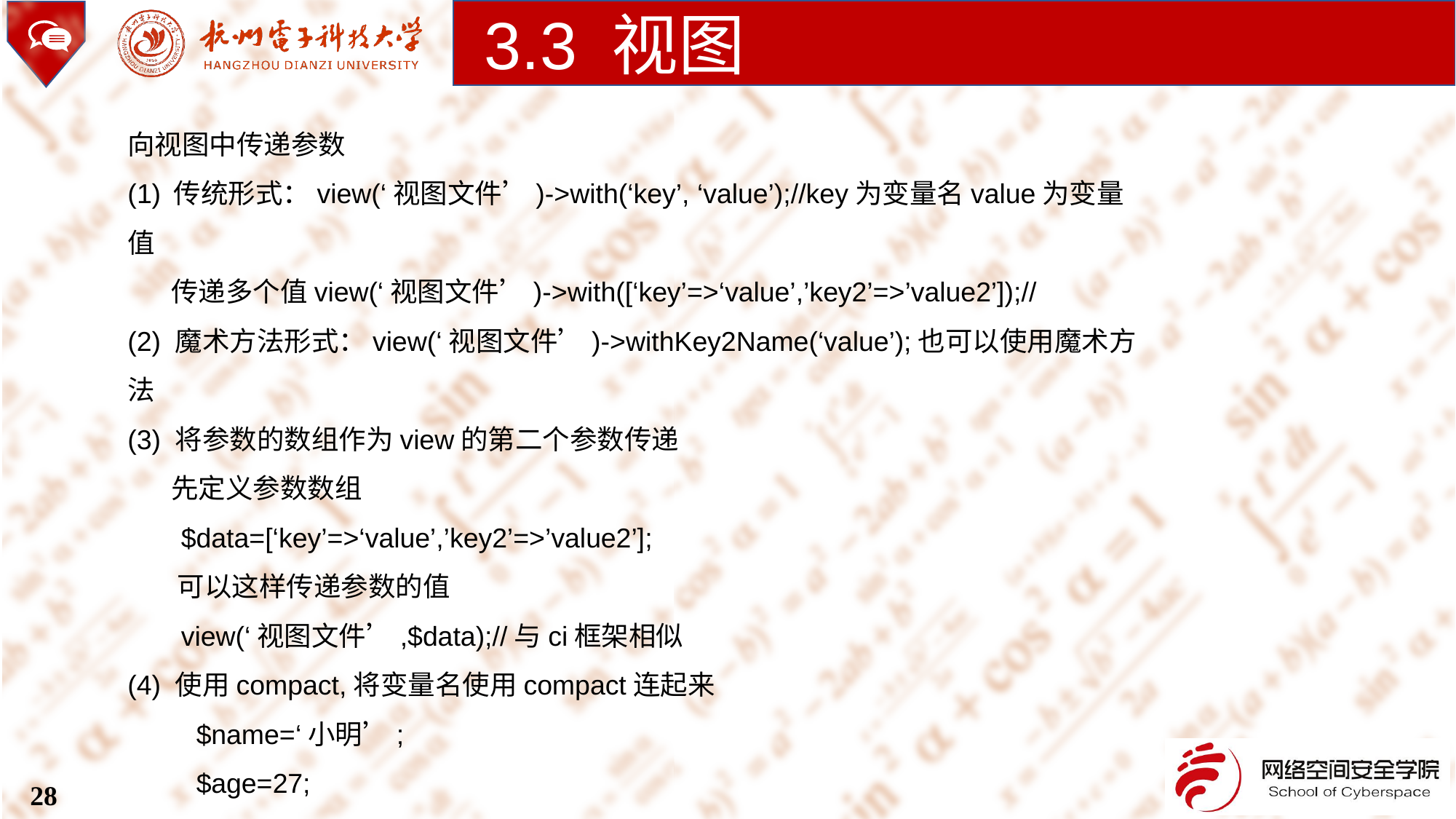

3.3 视图
向视图中传递参数
 传统形式：view(‘视图文件’)->with(‘key’, ‘value’);//key为变量名value为变量值
      传递多个值view(‘视图文件’)->with([‘key’=>‘value’,’key2’=>’value2’]);//
(2) 魔术方法形式：view(‘视图文件’)->withKey2Name(‘value’);也可以使用魔术方法
(3) 将参数的数组作为view的第二个参数传递
      先定义参数数组
       $data=[‘key’=>‘value’,’key2’=>’value2’];
       可以这样传递参数的值
       view(‘视图文件’,$data);//与ci框架相似
(4) 使用compact,将变量名使用compact连起来
         $name=‘小明’;
         $age=27;
         view(‘视图文件’, compact (‘name’,’age’));
28